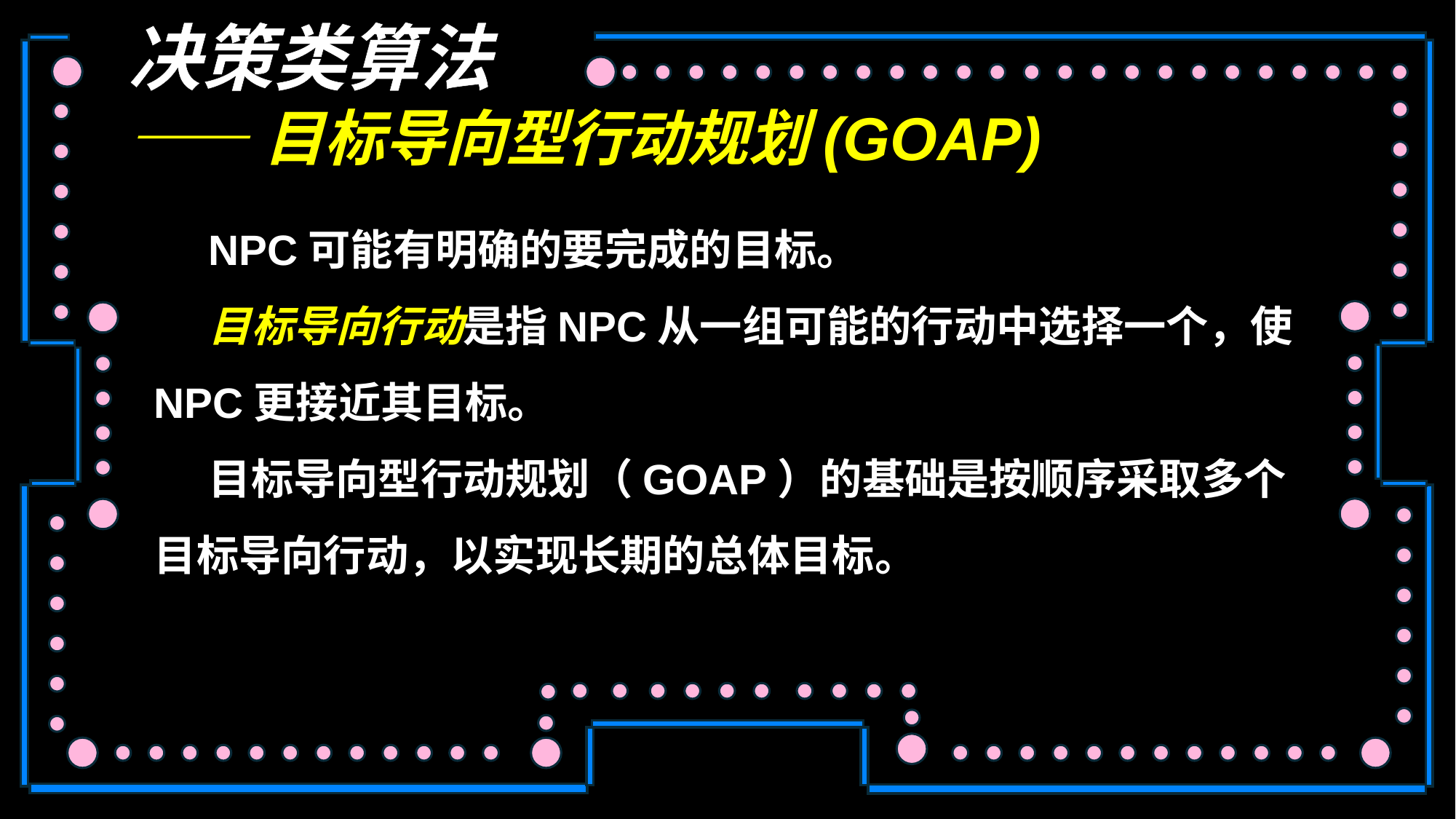

决策类算法

——目标导向型行动规划(GOAP)

NPC可能有明确的要完成的目标。
目标导向行动是指NPC从一组可能的行动中选择一个，使NPC更接近其目标。
目标导向型行动规划（GOAP）的基础是按顺序采取多个目标导向行动，以实现长期的总体目标。